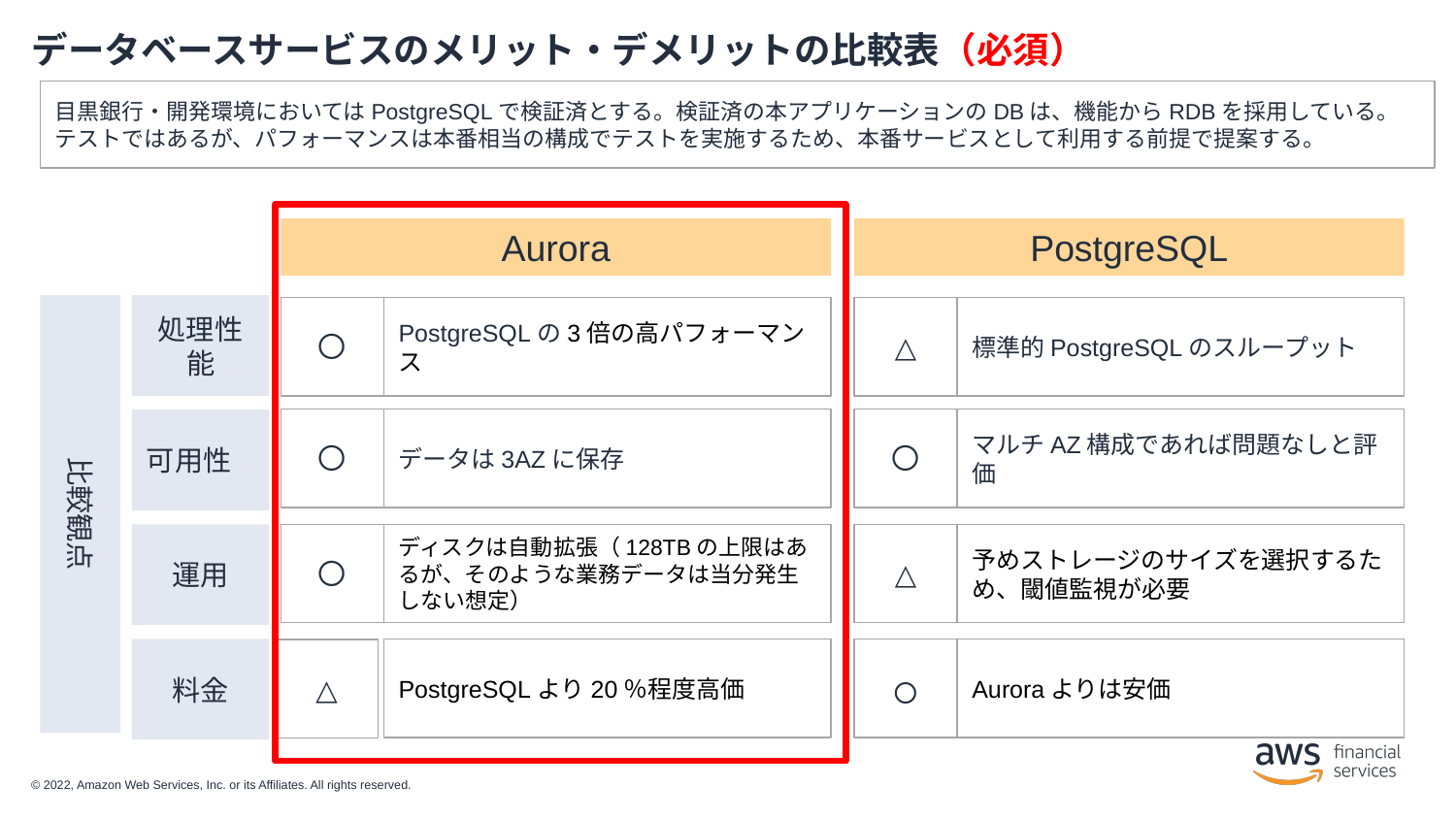

# データベースサービスのメリット・デメリットの比較表（必須）
目黒銀行・開発環境においてはPostgreSQLで検証済とする。検証済の本アプリケーションのDBは、機能からRDBを採用している。
テストではあるが、パフォーマンスは本番相当の構成でテストを実施するため、本番サービスとして利用する前提で提案する。

Aurora
PostgreSQL
処理性能
〇
PostgreSQLの3倍の高パフォーマンス
△
標準的PostgreSQLのスループット
〇
データは3AZに保存
〇
マルチAZ構成であれば問題なしと評価
可用性
比較観点
運用
〇
ディスクは自動拡張（128TBの上限はあるが、そのような業務データは当分発生しない想定）
△
予めストレージのサイズを選択するため、閾値監視が必要
料金
PostgreSQLより20％程度高価
○
Auroraよりは安価
△